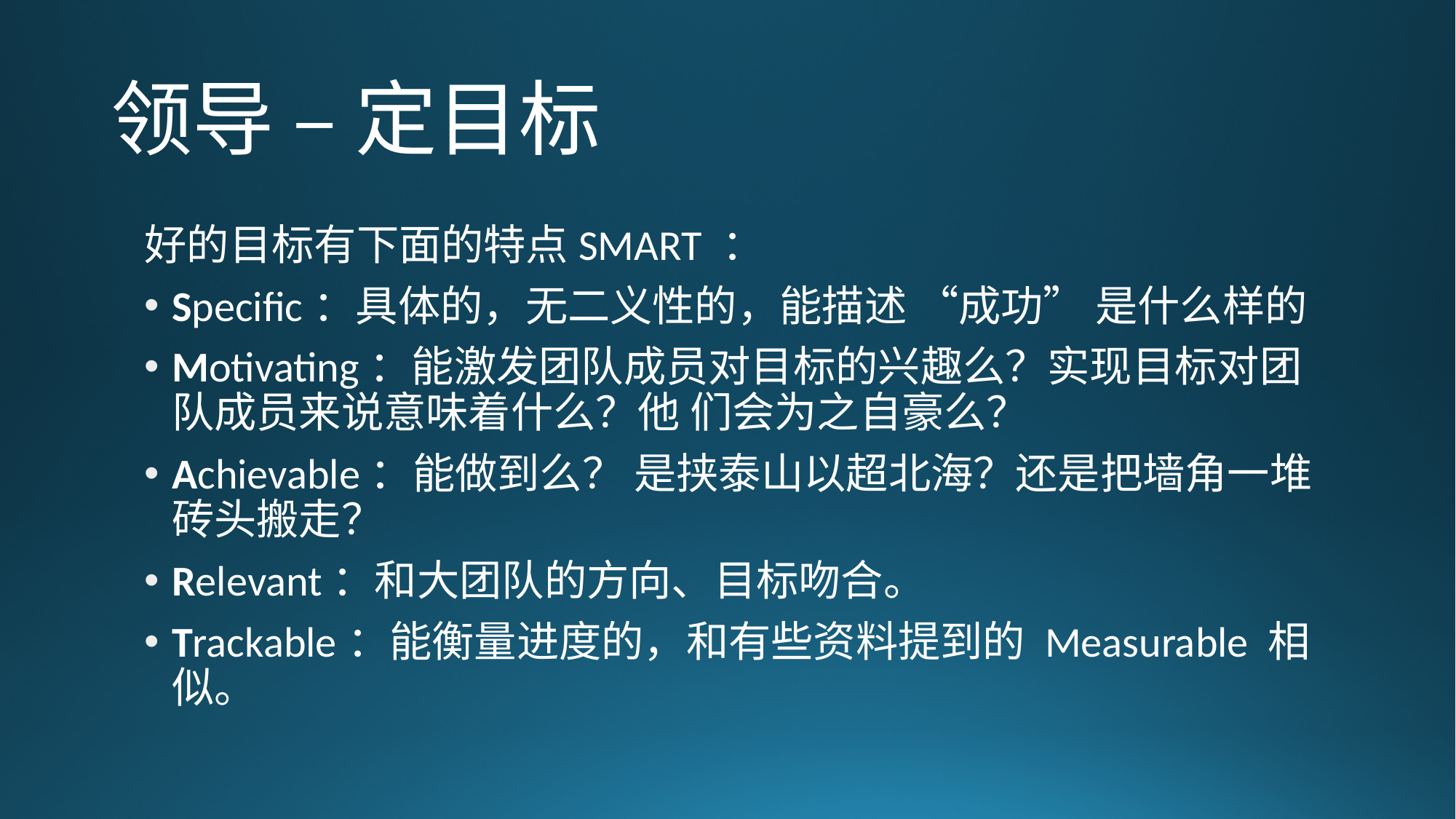

# 领导 – 定目标
好的目标有下面的特点SMART ：
Specific：具体的，无二义性的，能描述 “成功” 是什么样的
Motivating：能激发团队成员对目标的兴趣么？实现目标对团队成员来说意味着什么？他 们会为之自豪么？
Achievable：能做到么？ 是挟泰山以超北海？还是把墙角一堆砖头搬走？
Relevant：和大团队的方向、目标吻合。
Trackable：能衡量进度的，和有些资料提到的 Measurable 相似。